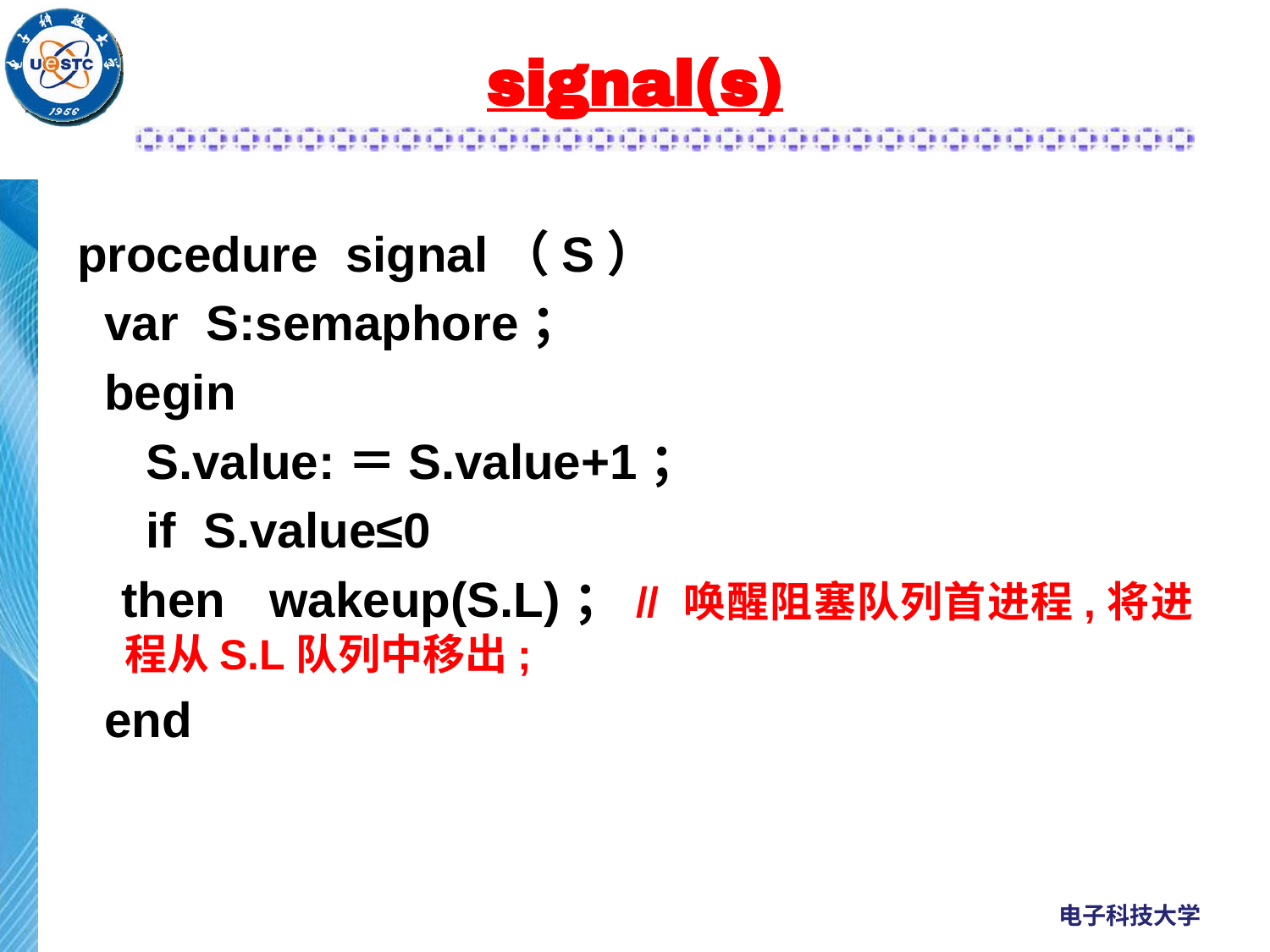

signal(s)
procedure  signal（S）
  var  S:semaphore；
  begin
     S.value:＝S.value+1；
     if  S.value≤0
   then   wakeup(S.L)；// 唤醒阻塞队列首进程,将进程从S.L队列中移出;
  end